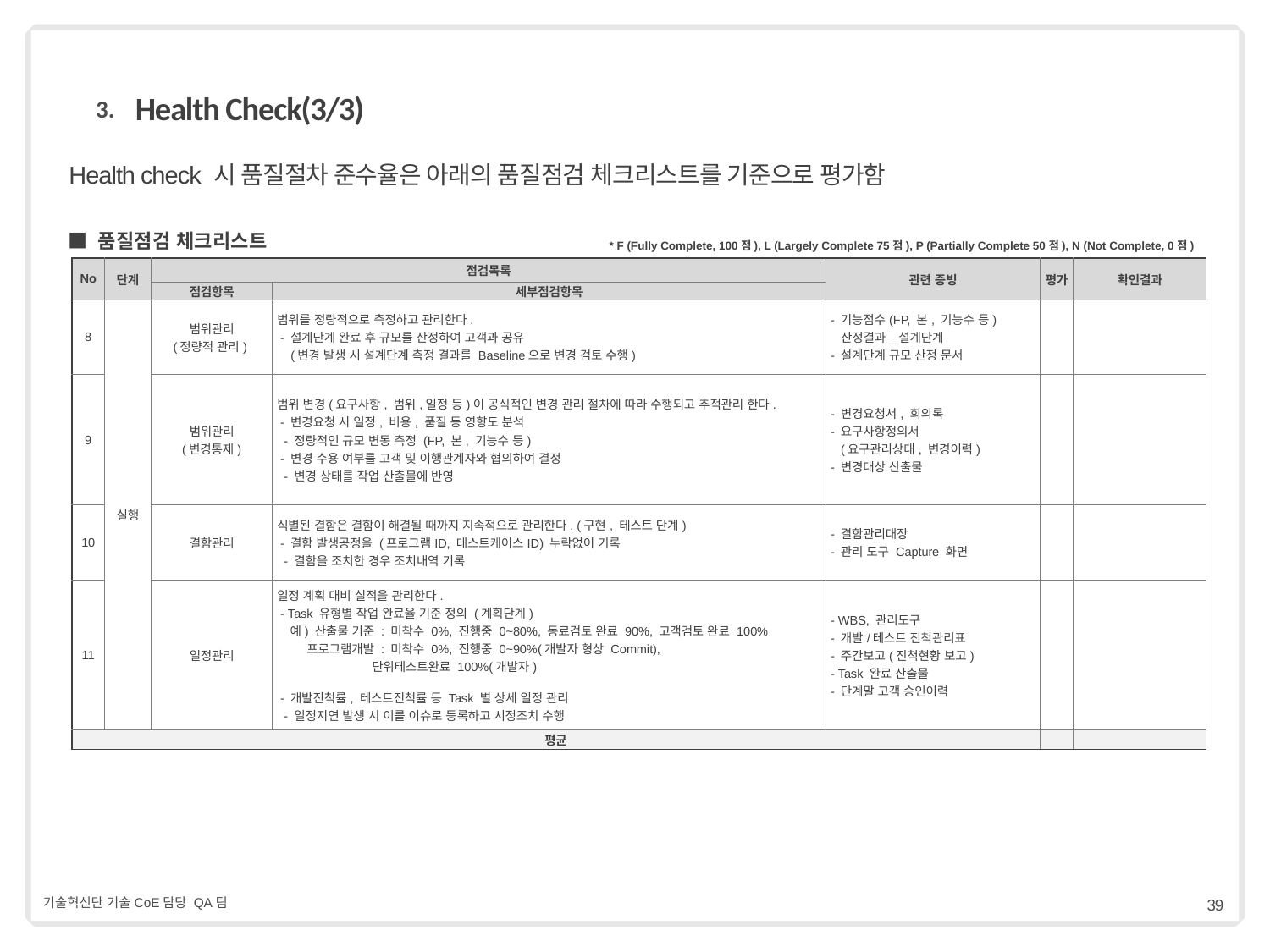

3.
# Health Check(3/3)
Health check 시 품질절차 준수율은 아래의 품질점검 체크리스트를 기준으로 평가함
■ 품질점검 체크리스트
* F (Fully Complete, 100점), L (Largely Complete 75점), P (Partially Complete 50점), N (Not Complete, 0점)
| No | 단계 | 점검목록 |  | 관련 증빙 | 평가 | 확인결과 |
| --- | --- | --- | --- | --- | --- | --- |
|  |  | 점검항목 | 세부점검항목 |  |  |  |
| 8 | 실행 | 범위관리 (정량적 관리) | 범위를 정량적으로 측정하고 관리한다. - 설계단계 완료 후 규모를 산정하여 고객과 공유 (변경 발생 시 설계단계 측정 결과를 Baseline으로 변경 검토 수행) | - 기능점수(FP, 본, 기능수 등) 산정결과\_설계단계 - 설계단계 규모 산정 문서 |  |  |
| 9 |  | 범위관리 (변경통제) | 범위 변경(요구사항, 범위,일정 등)이 공식적인 변경 관리 절차에 따라 수행되고 추적관리 한다. - 변경요청 시 일정, 비용, 품질 등 영향도 분석 - 정량적인 규모 변동 측정 (FP, 본, 기능수 등) - 변경 수용 여부를 고객 및 이행관계자와 협의하여 결정 - 변경 상태를 작업 산출물에 반영 | - 변경요청서, 회의록 - 요구사항정의서 (요구관리상태, 변경이력) - 변경대상 산출물 |  |  |
| 10 |  | 결함관리 | 식별된 결함은 결함이 해결될 때까지 지속적으로 관리한다. (구현, 테스트 단계) - 결함 발생공정을 (프로그램ID, 테스트케이스ID) 누락없이 기록 - 결함을 조치한 경우 조치내역 기록 | - 결함관리대장 - 관리 도구 Capture 화면 |  |  |
| 11 |  | 일정관리 | 일정 계획 대비 실적을 관리한다. - Task 유형별 작업 완료율 기준 정의 (계획단계) 예) 산출물 기준 : 미착수 0%, 진행중 0~80%, 동료검토 완료 90%, 고객검토 완료 100% 프로그램개발 : 미착수 0%, 진행중 0~90%(개발자 형상 Commit), 단위테스트완료 100%(개발자) - 개발진척률, 테스트진척률 등 Task 별 상세 일정 관리 - 일정지연 발생 시 이를 이슈로 등록하고 시정조치 수행 | - WBS, 관리도구 - 개발/테스트 진척관리표 - 주간보고(진척현황 보고) - Task 완료 산출물 - 단계말 고객 승인이력 |  |  |
| 평균 |  |  |  |  |  |  |